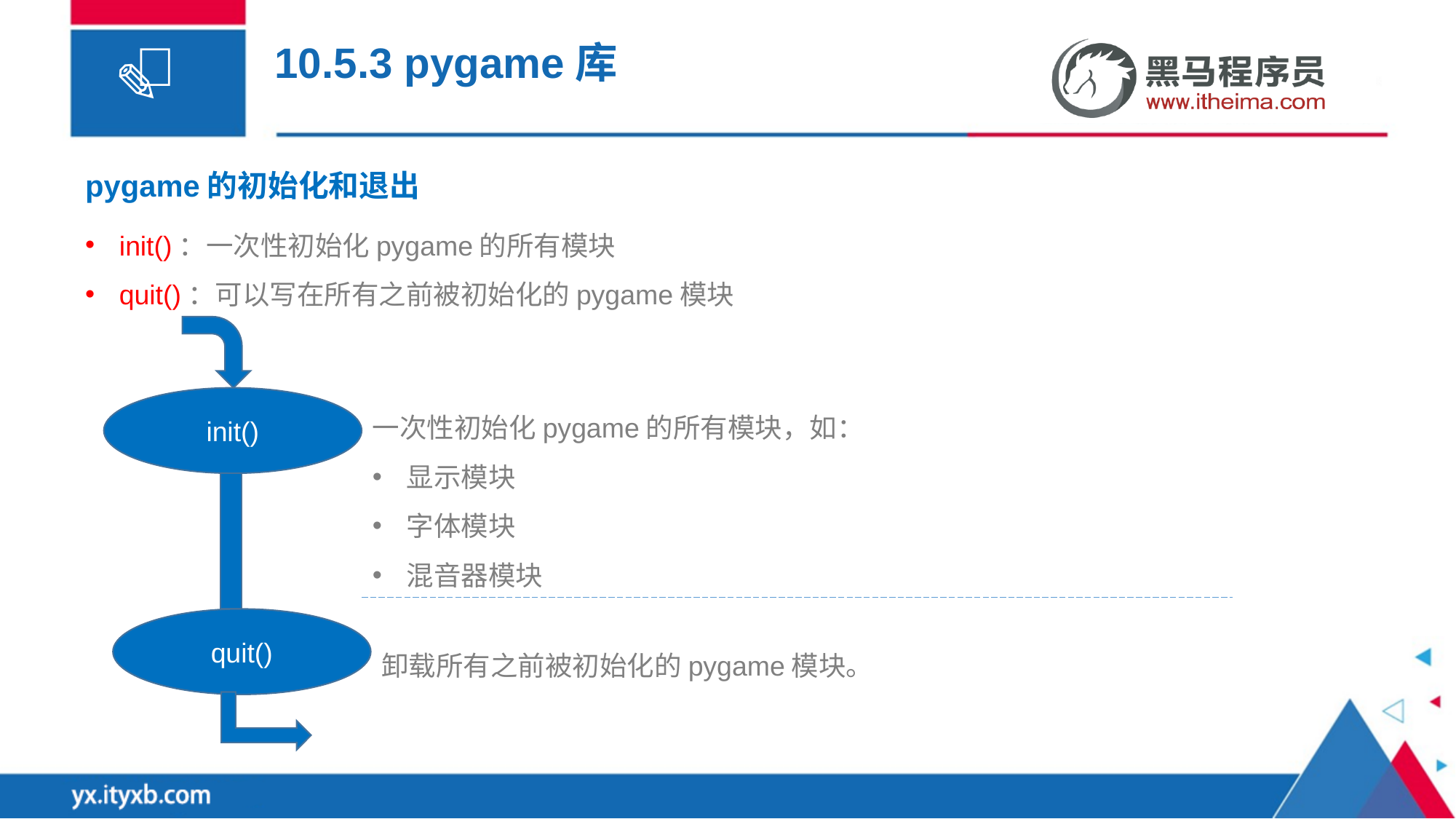

# 10.5.3 pygame库
pygame的初始化和退出
init()：一次性初始化pygame的所有模块
quit()：可以写在所有之前被初始化的pygame模块

init()
一次性初始化pygame的所有模块，如：
显示模块
字体模块
混音器模块

quit()

卸载所有之前被初始化的pygame模块。